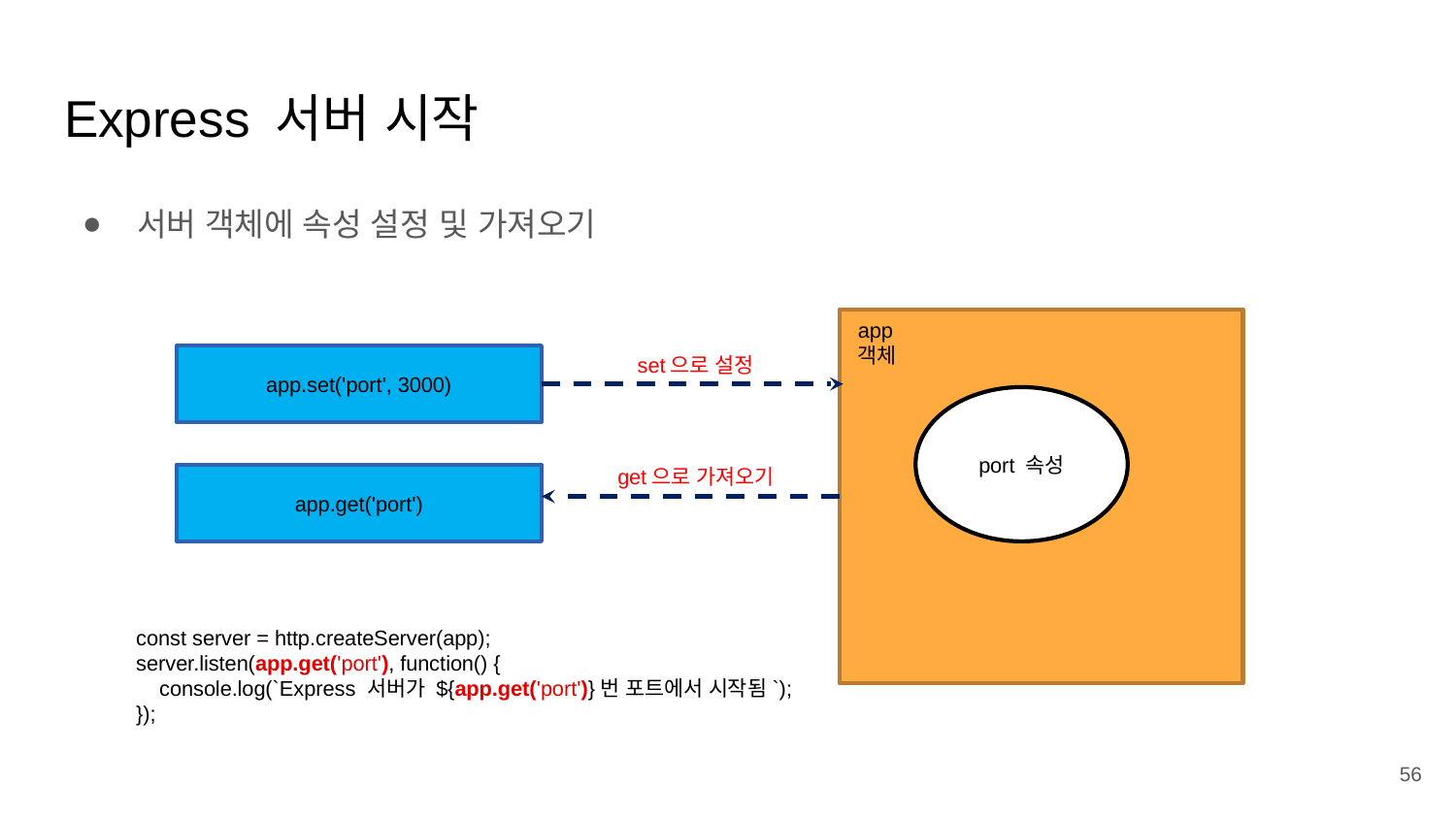

# Express 서버 시작
서버 객체에 속성 설정 및 가져오기

app 객체
set으로 설정
app.set('port', 3000)
port 속성
get으로 가져오기
app.get('port')
const server = http.createServer(app);
server.listen(app.get('port'), function() {
    console.log(`Express 서버가 ${app.get('port')}번 포트에서 시작됨`);
});
56